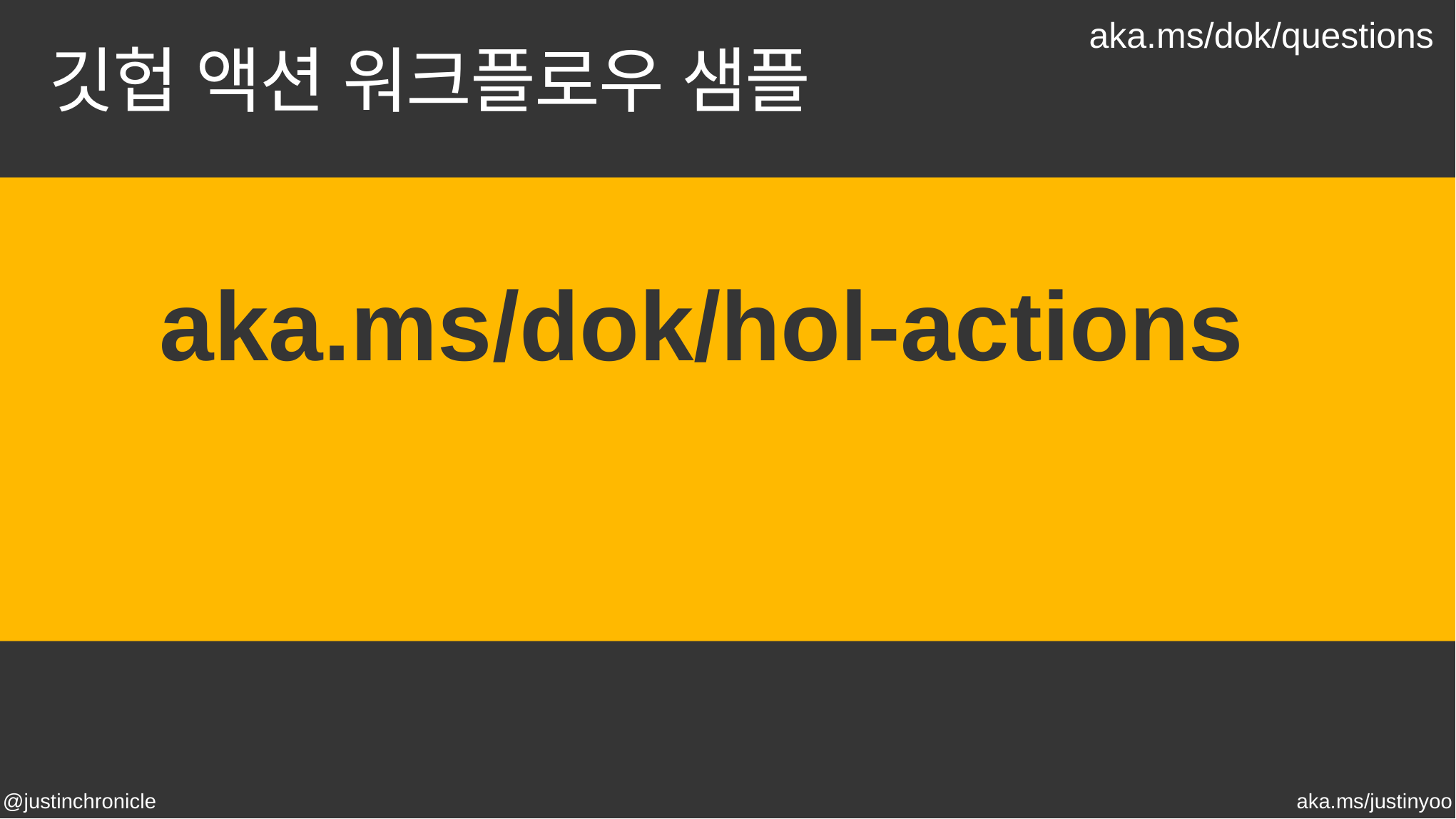

aka.ms/dok/questions
# 깃헙 액션 워크플로우 샘플

aka.ms/dok/hol-actions